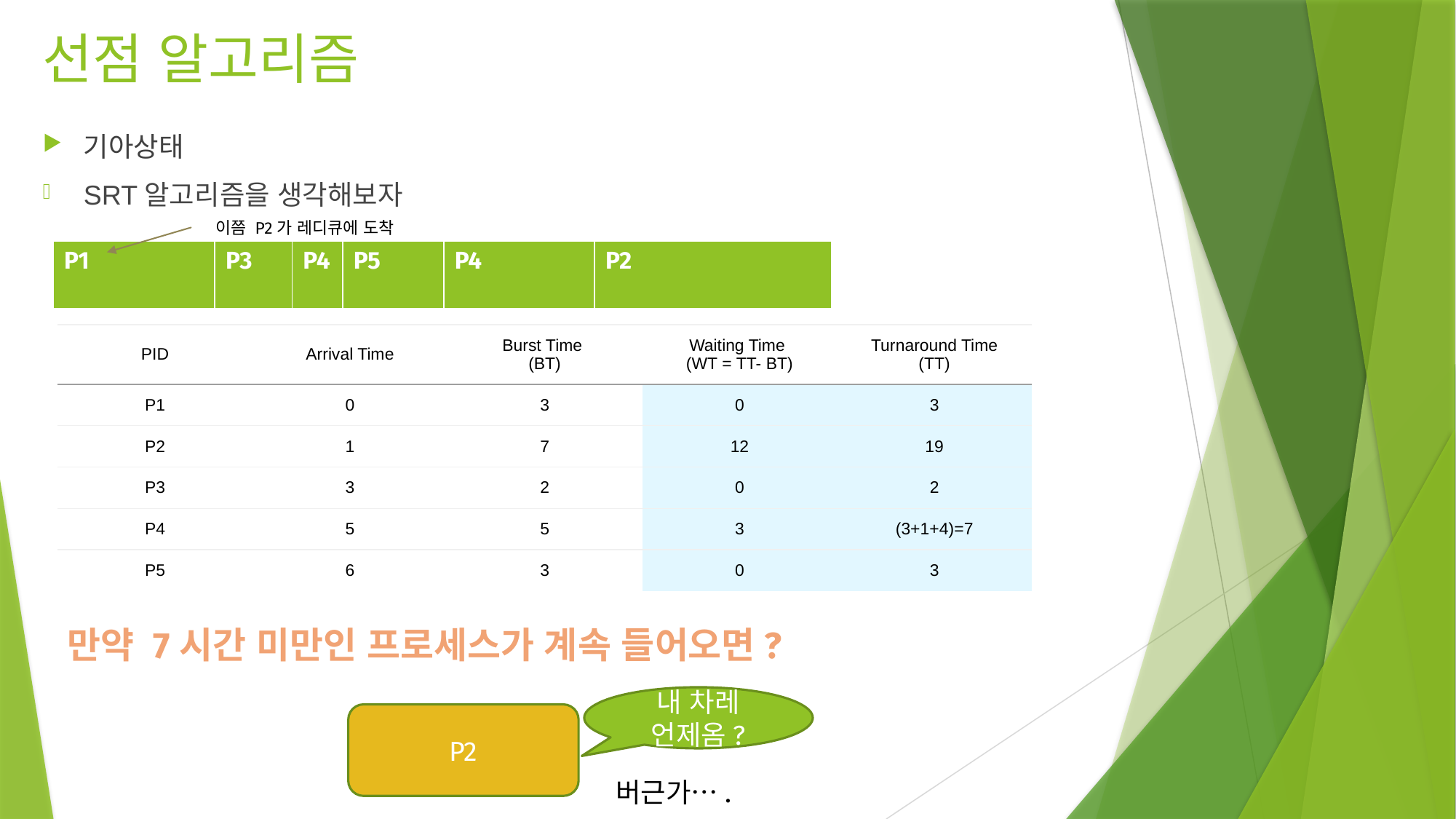

# 선점 알고리즘
기아상태
SRT알고리즘을 생각해보자

이쯤 P2가 레디큐에 도착
| P1 | P3 | P4 | P5 | P4 | P2 |
| --- | --- | --- | --- | --- | --- |
| PID | Arrival Time | Burst Time (BT) | Waiting Time (WT = TT- BT) | Turnaround Time (TT) |
| --- | --- | --- | --- | --- |
| P1 | 0 | 3 | 0 | 3 |
| P2 | 1 | 7 | 12 | 19 |
| P3 | 3 | 2 | 0 | 2 |
| P4 | 5 | 5 | 3 | (3+1+4)=7 |
| P5 | 6 | 3 | 0 | 3 |
만약 7시간 미만인 프로세스가 계속 들어오면?
내 차레 언제옴?
P2
버근가….